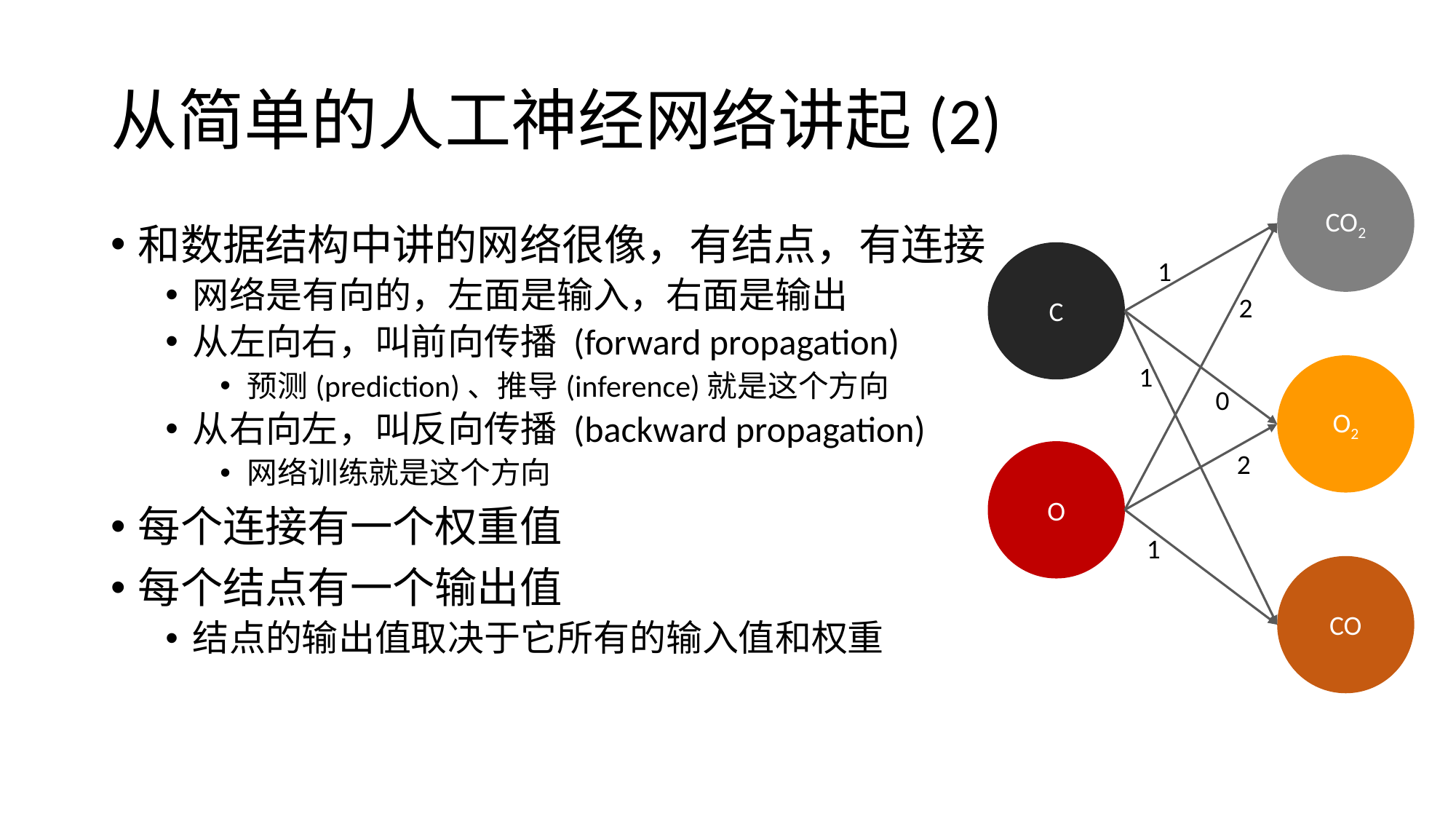

# 从简单的人工神经网络讲起(2)
CO2
C
O2
O
CO
和数据结构中讲的网络很像，有结点，有连接
网络是有向的，左面是输入，右面是输出
从左向右，叫前向传播 (forward propagation)
预测(prediction)、推导(inference)就是这个方向
从右向左，叫反向传播 (backward propagation)
网络训练就是这个方向
每个连接有一个权重值
每个结点有一个输出值
结点的输出值取决于它所有的输入值和权重

1
2
1
0
2
1